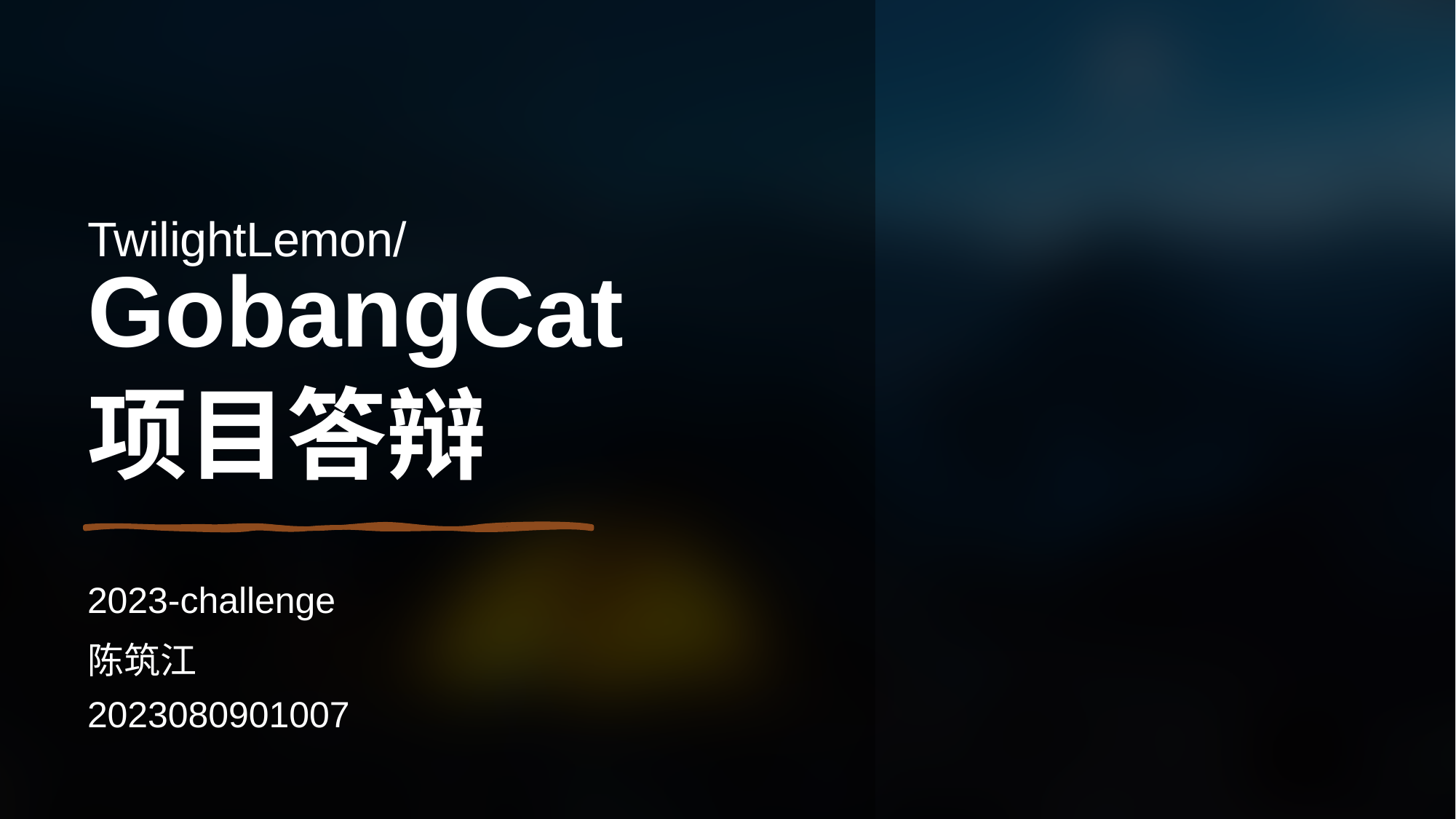

# TwilightLemon/ GobangCat 项目答辩

2023-challenge
陈筑江
2023080901007